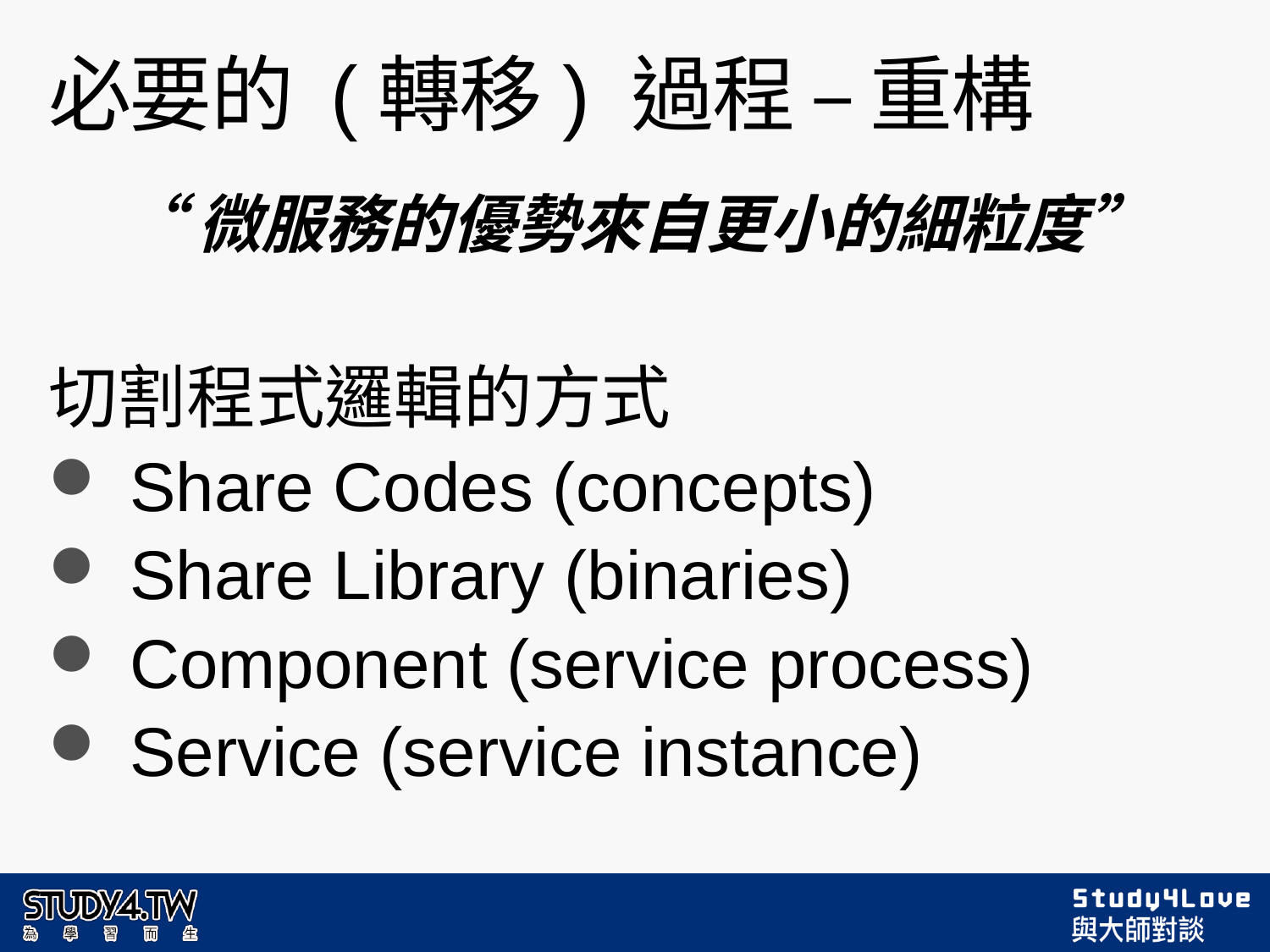

# 必要的 (轉移) 過程 – 重構
“微服務的優勢來自更小的細粒度”

切割程式邏輯的方式
 Share Codes (concepts)
 Share Library (binaries)
 Component (service process)
 Service (service instance)